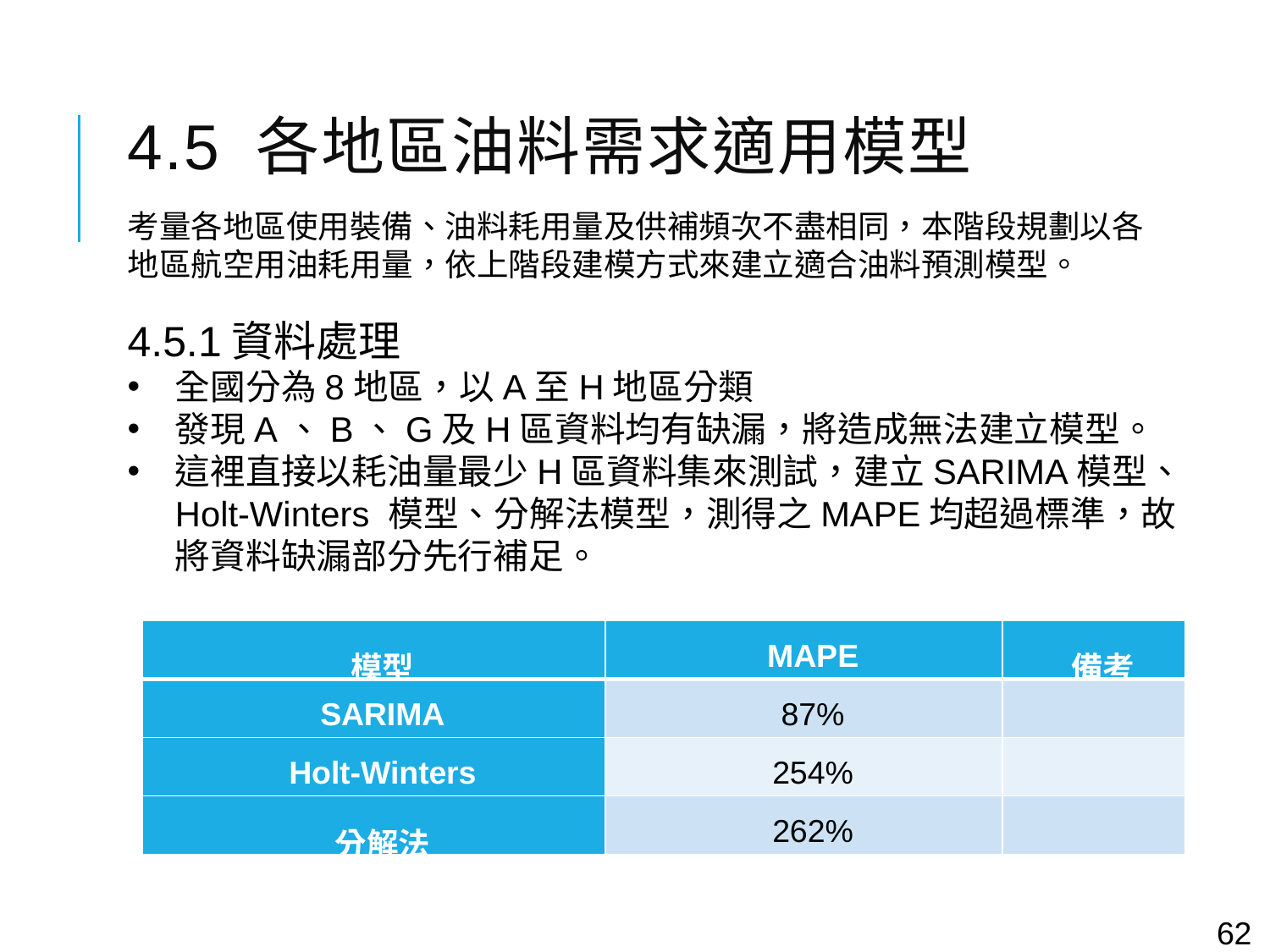

# 4.5 各地區油料需求適用模型

考量各地區使用裝備、油料耗用量及供補頻次不盡相同，本階段規劃以各地區航空用油耗用量，依上階段建模方式來建立適合油料預測模型。
表4.9  H區各模型MAPE準確度數值比較表
4.5.1資料處理
全國分為8地區，以A至H地區分類
發現A、B、G及H區資料均有缺漏，將造成無法建立模型。
這裡直接以耗油量最少H區資料集來測試，建立SARIMA模型、 Holt-Winters 模型、分解法模型，測得之MAPE均超過標準，故將資料缺漏部分先行補足。
| 模型 | MAPE | 備考 |
| --- | --- | --- |
| SARIMA | 87% |  |
| Holt-Winters | 254% |  |
| 分解法 | 262% |  |
62